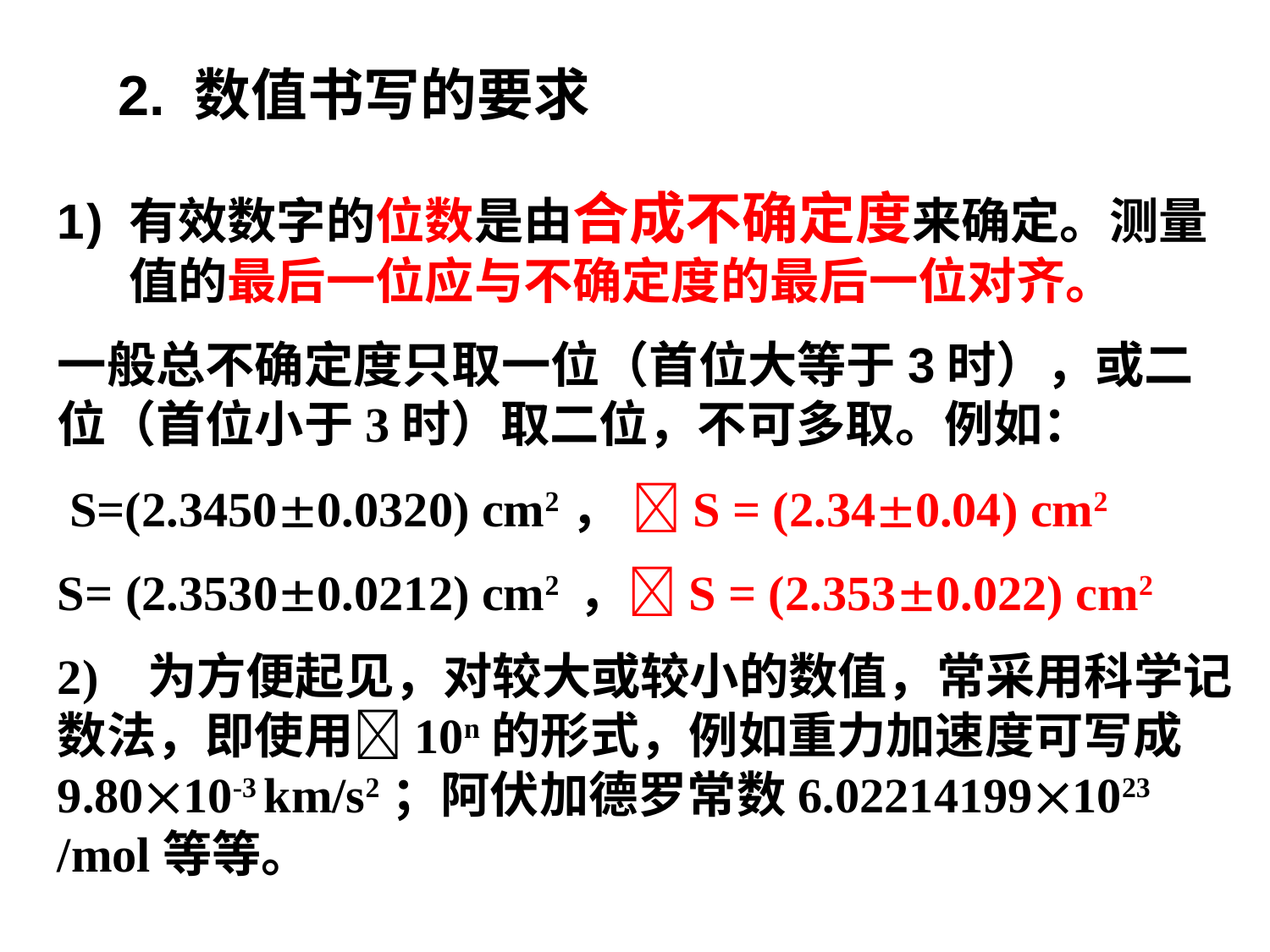

2. 数值书写的要求
有效数字的位数是由合成不确定度来确定。测量值的最后一位应与不确定度的最后一位对齐。
一般总不确定度只取一位（首位大等于3时），或二位（首位小于3时）取二位，不可多取。例如：
 S=(2.3450±0.0320) cm2， →S = (2.34±0.04) cm2
S= (2.3530±0.0212) cm2 ，→S = (2.353±0.022) cm2
2)   为方便起见，对较大或较小的数值，常采用科学记数法，即使用×10n的形式，例如重力加速度可写成9.80×10-3 km/s2；阿伏加德罗常数6.02214199×1023 /mol等等。